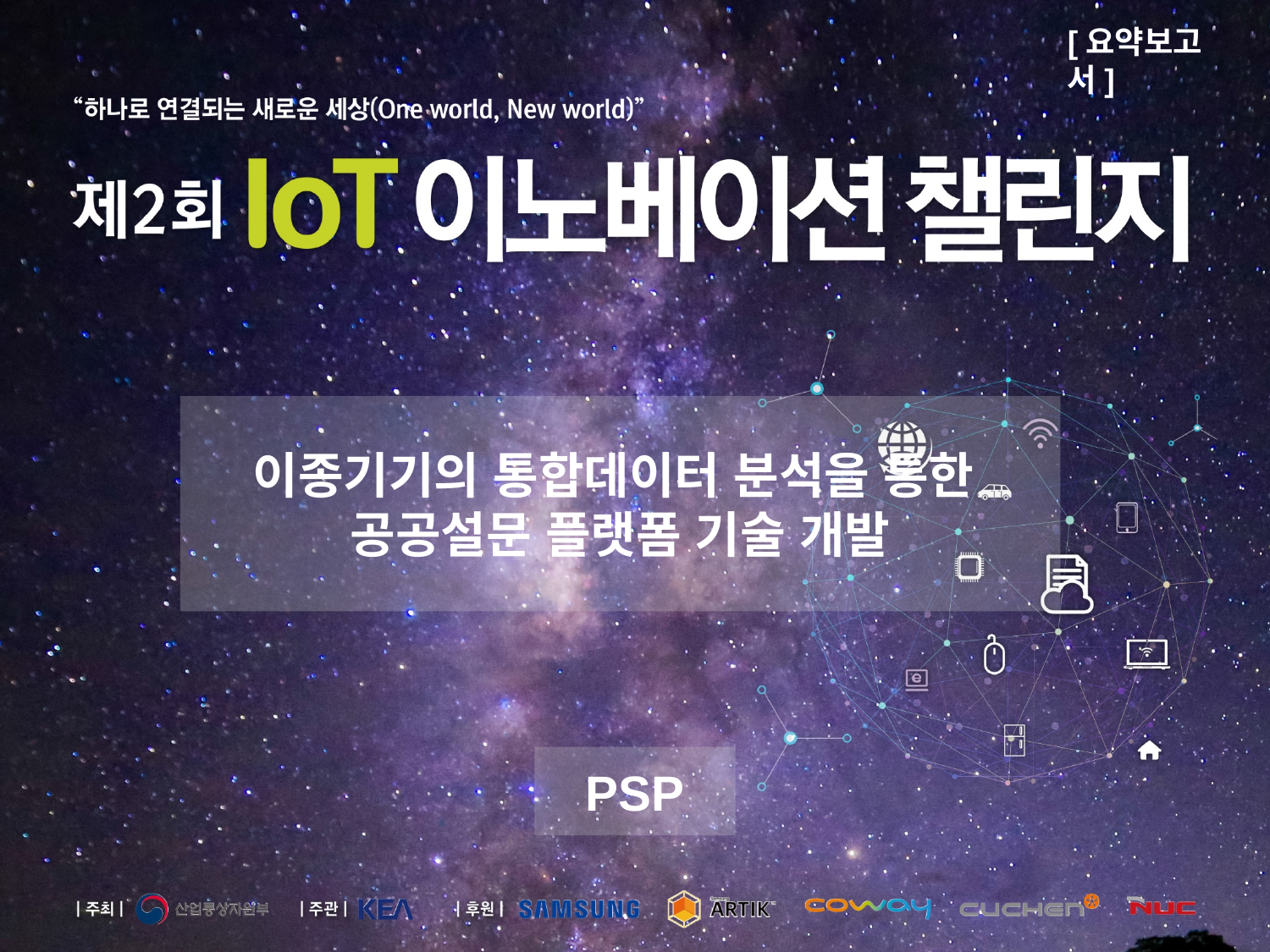

[요약보고서]

이종기기의 통합데이터 분석을 통한
공공설문 플랫폼 기술 개발

PSP